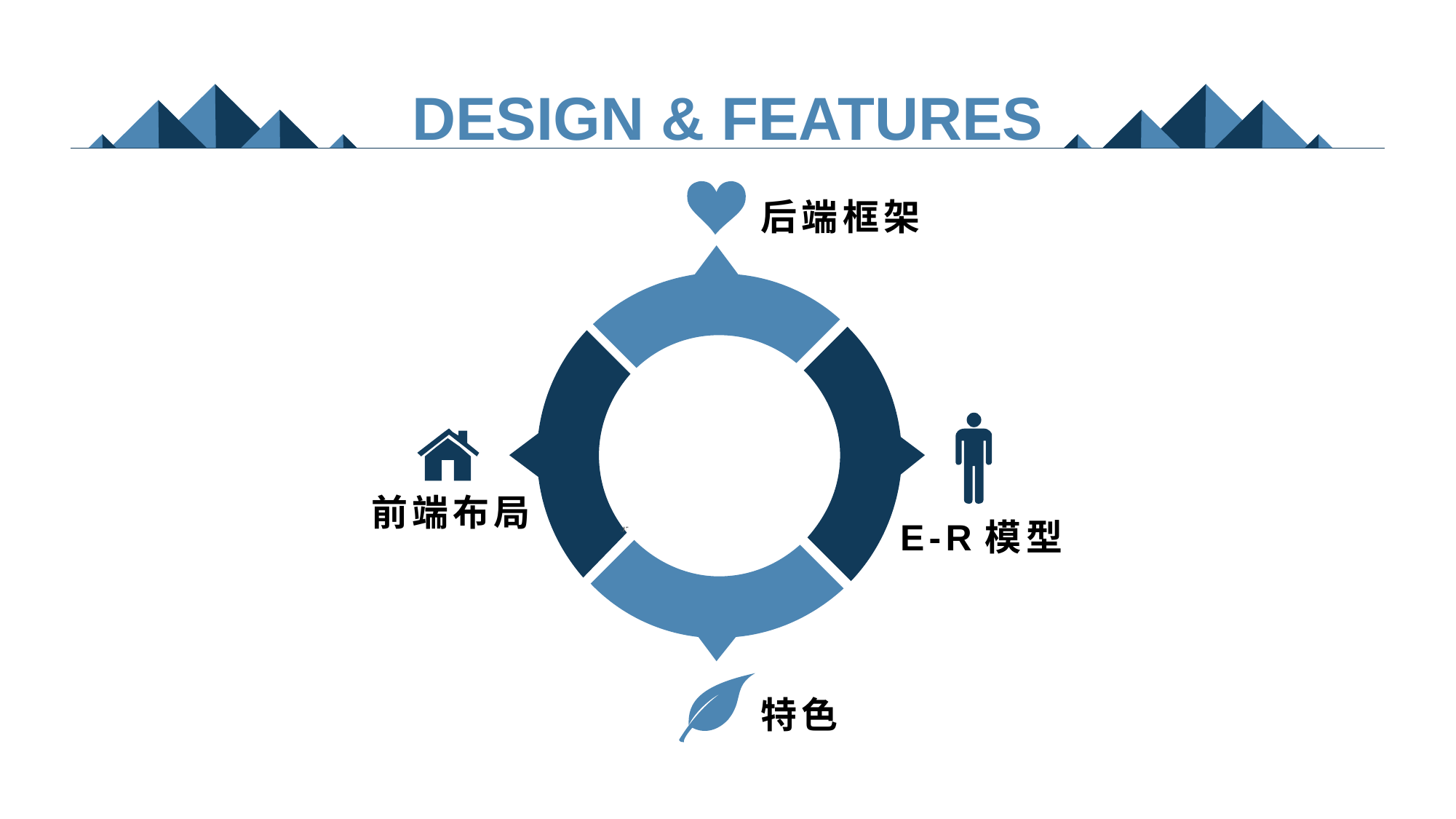

Design & Features

后端框架

前端布局
E-R模型

特色